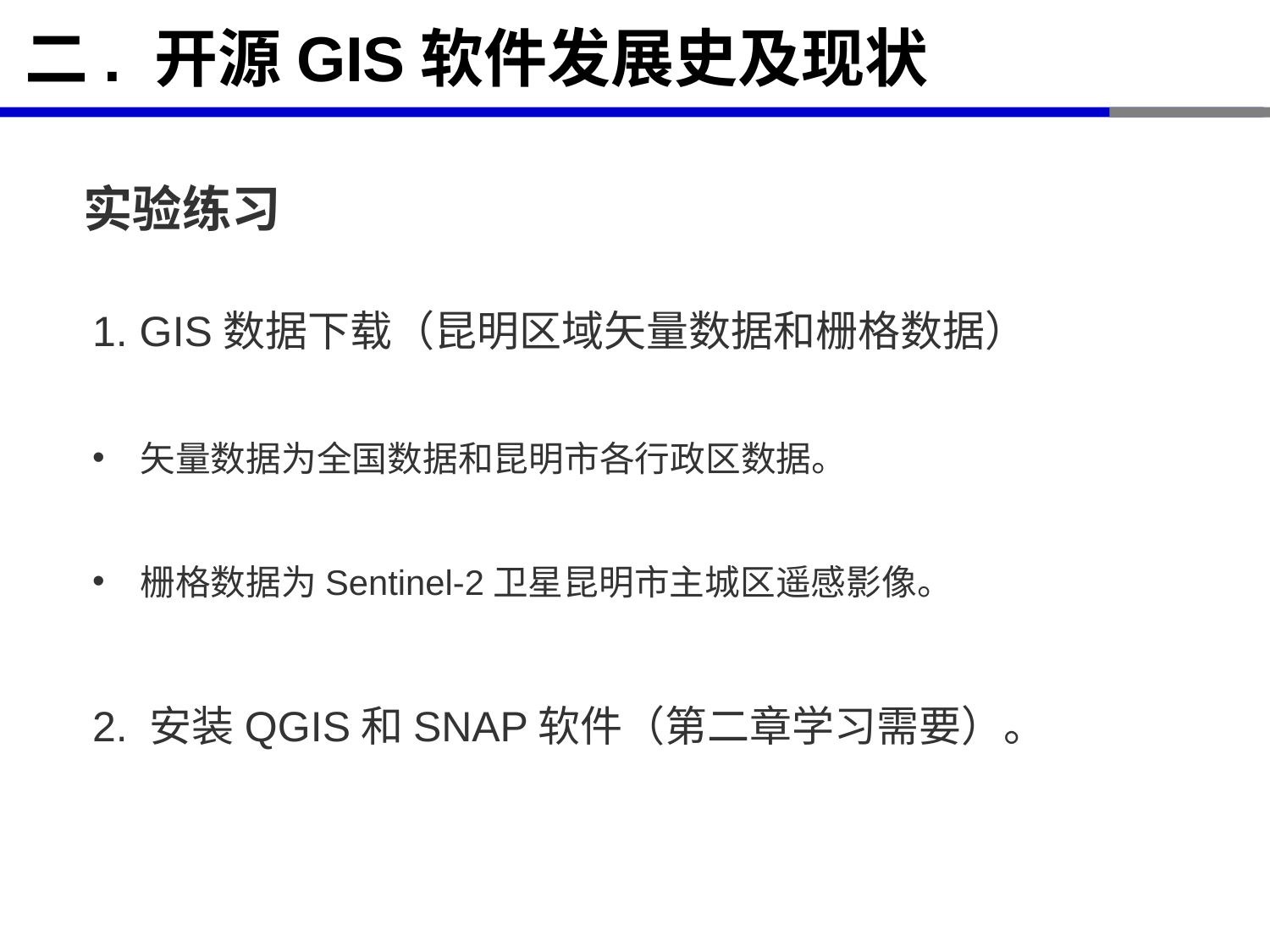

# 二. 开源GIS软件发展史及现状
实验练习
1. GIS数据下载（昆明区域矢量数据和栅格数据）
矢量数据为全国数据和昆明市各行政区数据。
栅格数据为Sentinel-2卫星昆明市主城区遥感影像。
2. 安装QGIS和SNAP软件（第二章学习需要）。